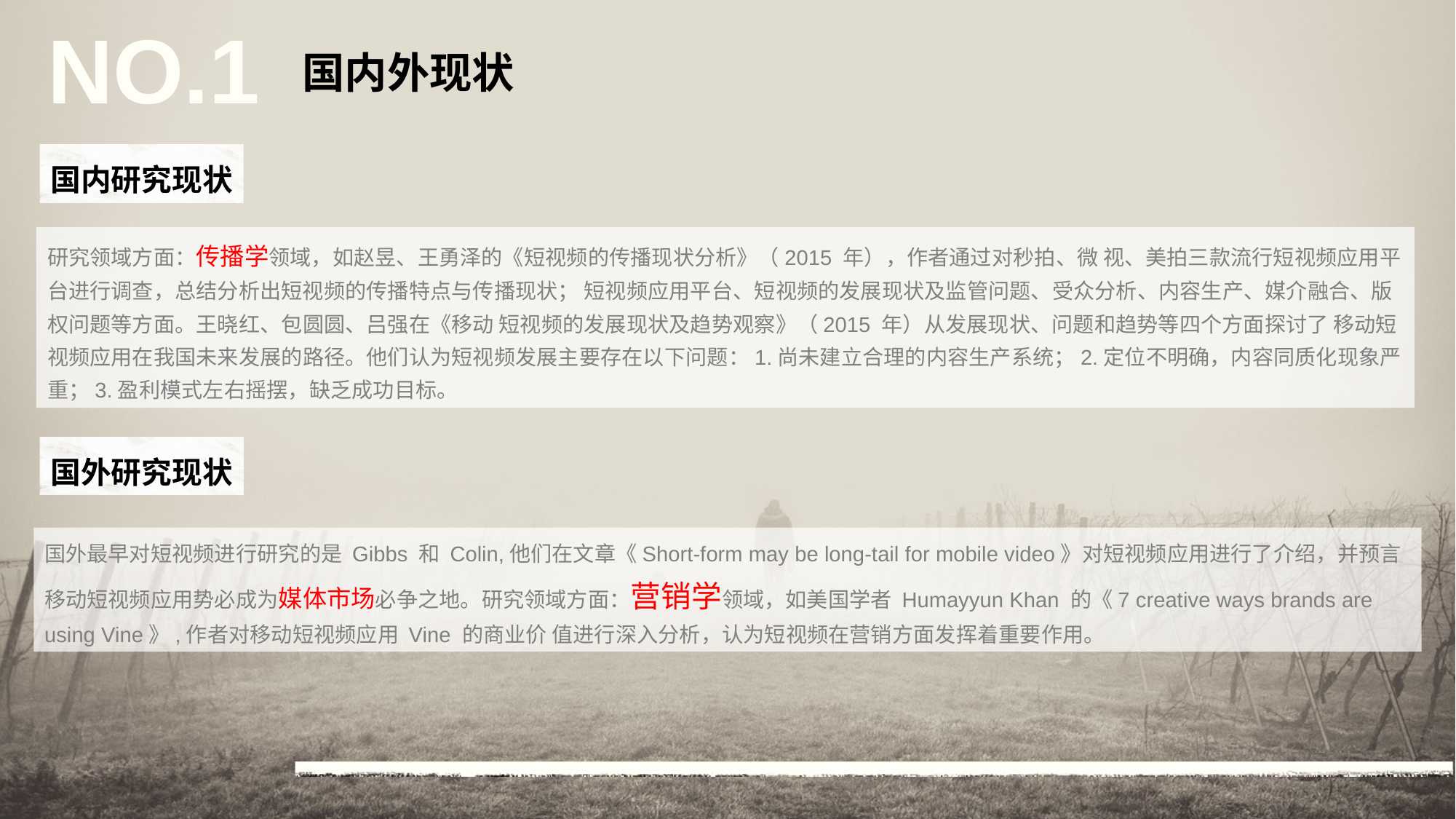

NO.1
国内外现状
国内研究现状
研究领域方面：传播学领域，如赵昱、王勇泽的《短视频的传播现状分析》（2015 年），作者通过对秒拍、微 视、美拍三款流行短视频应用平台进行调查，总结分析出短视频的传播特点与传播现状； 短视频应用平台、短视频的发展现状及监管问题、受众分析、内容生产、媒介融合、版 权问题等方面。王晓红、包圆圆、吕强在《移动 短视频的发展现状及趋势观察》（2015 年）从发展现状、问题和趋势等四个方面探讨了 移动短视频应用在我国未来发展的路径。他们认为短视频发展主要存在以下问题：1.尚未建立合理的内容生产系统；2.定位不明确，内容同质化现象严重；3.盈利模式左右摇摆，缺乏成功目标。
国外研究现状
国外最早对短视频进行研究的是 Gibbs 和 Colin,他们在文章《Short-form may be long-tail for mobile video》对短视频应用进行了介绍，并预言移动短视频应用势必成为媒体市场必争之地。研究领域方面：营销学领域，如美国学者 Humayyun Khan 的《7 creative ways brands are using Vine》,作者对移动短视频应用 Vine 的商业价 值进行深入分析，认为短视频在营销方面发挥着重要作用。